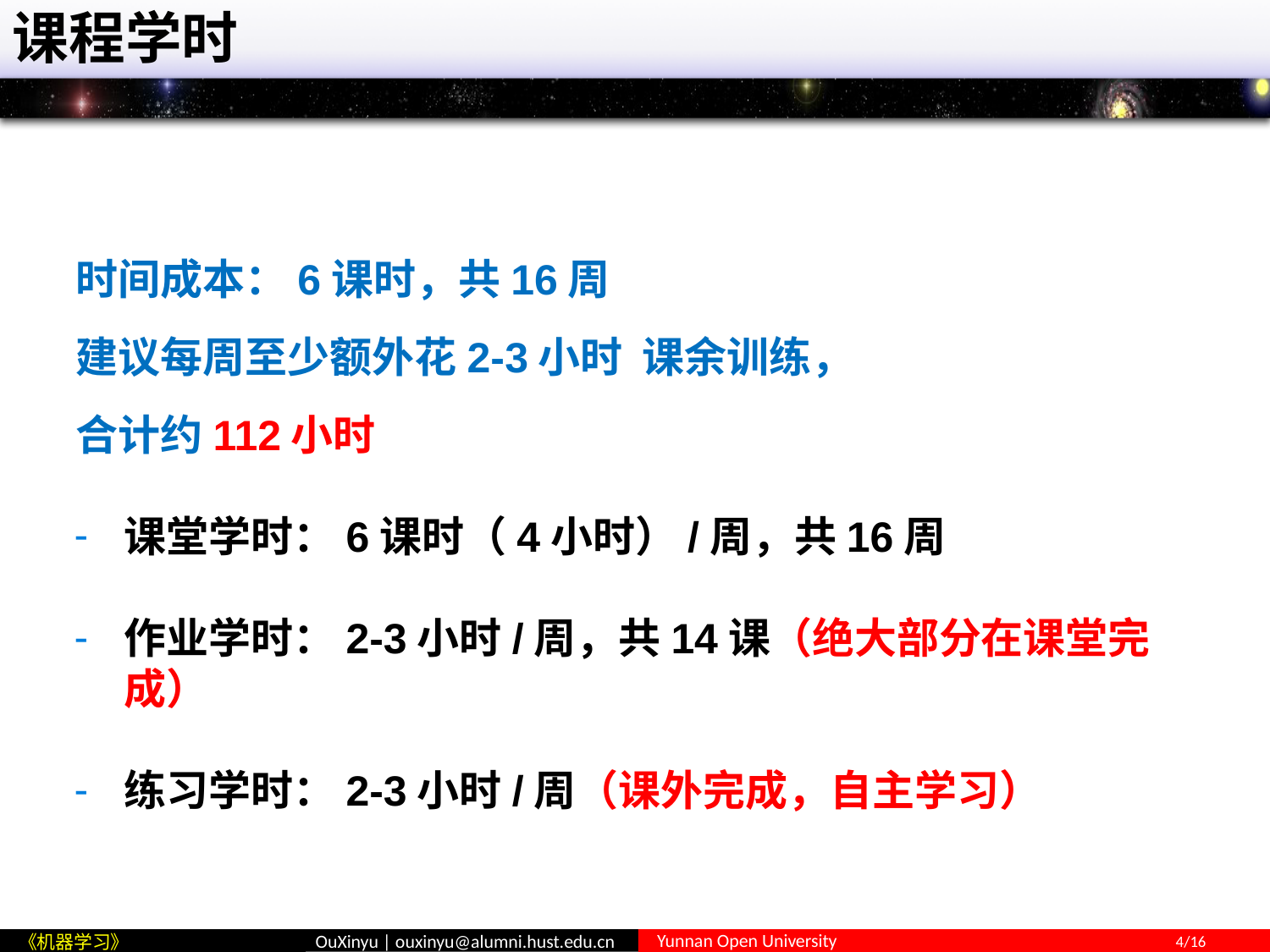

# 课程学时
时间成本：6课时，共16周
建议每周至少额外花2-3小时  课余训练，
合计约112小时

课堂学时：6课时（4小时）/周，共16周

作业学时：2-3小时/周，共14课（绝大部分在课堂完成）

练习学时：2-3小时/周（课外完成，自主学习）